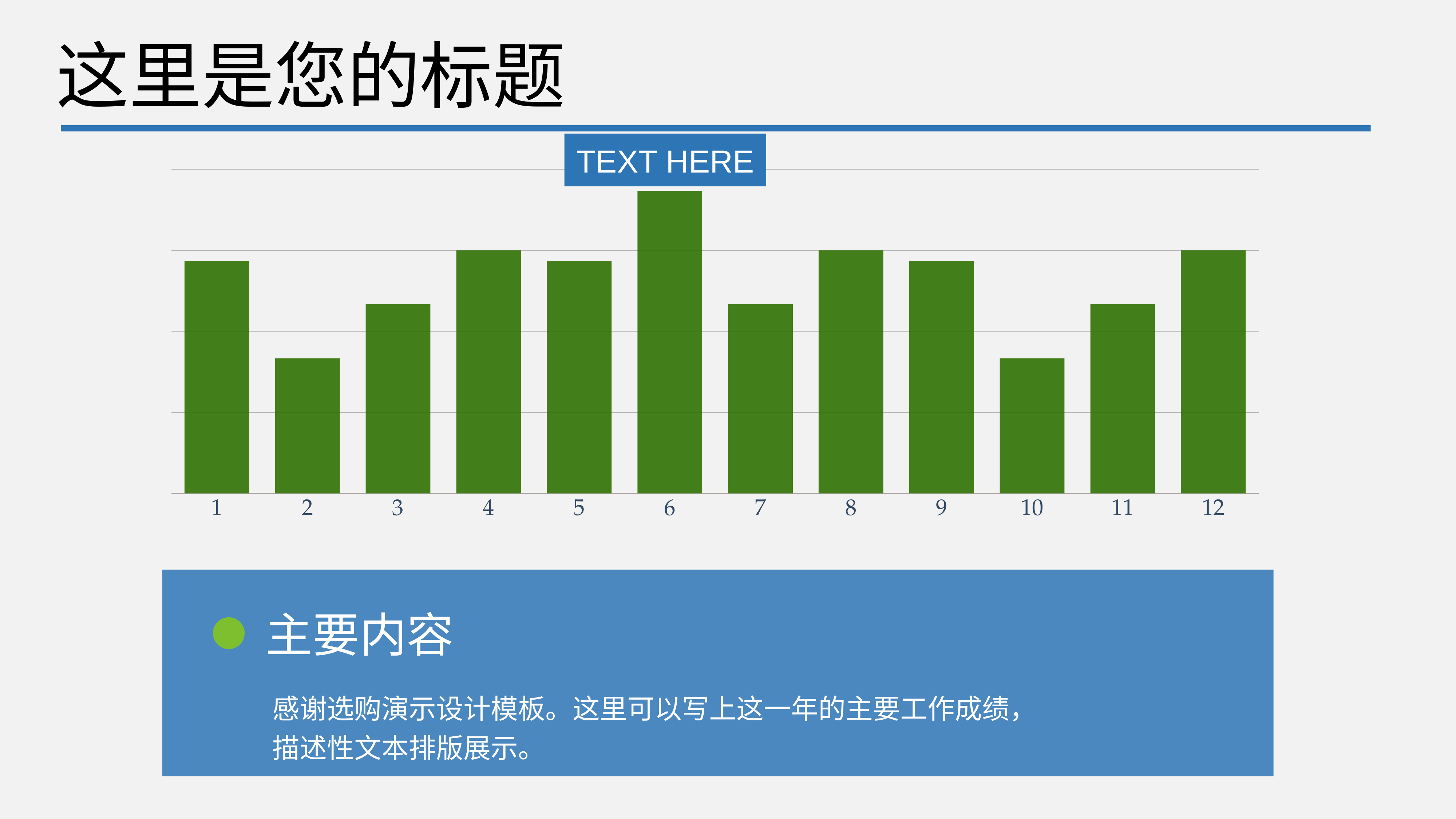

这里是您的标题

TEXT HERE

### Chart

| Category | 系列 1 |
|---|---|
| 1 | 4.3 |
| 2 | 2.5 |
| 3 | 3.5 |
| 4 | 4.5 |
| 5 | 4.3 |
| 6 | 5.6 |
| 7 | 3.5 |
| 8 | 4.5 |
| 9 | 4.3 |
| 10 | 2.5 |
| 11 | 3.5 |
| 12 | 4.5 |
主要内容

感谢选购演示设计模板。这里可以写上这一年的主要工作成绩，描述性文本排版展示。